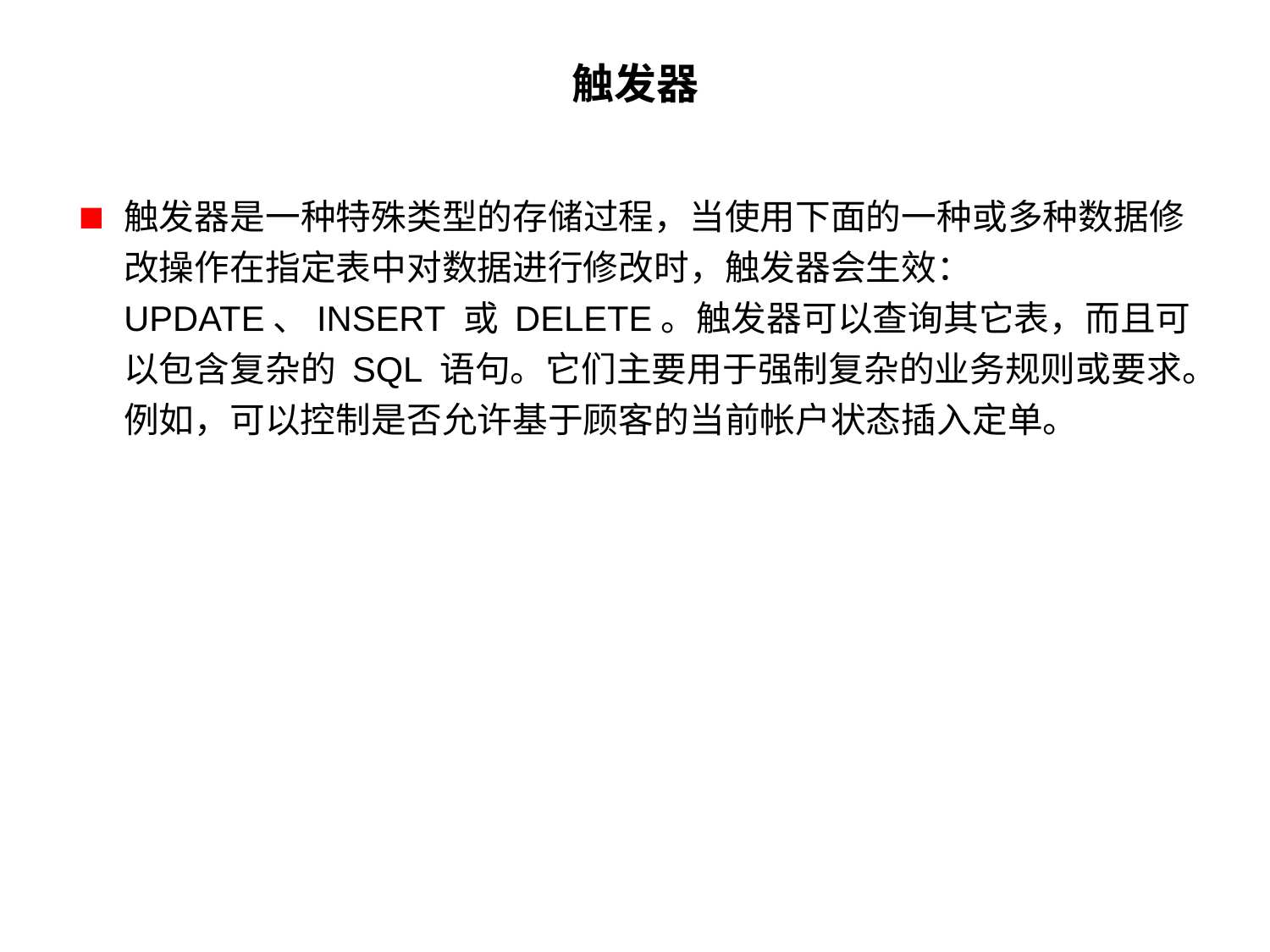

# 触发器
触发器是一种特殊类型的存储过程，当使用下面的一种或多种数据修改操作在指定表中对数据进行修改时，触发器会生效：UPDATE、INSERT 或 DELETE。触发器可以查询其它表，而且可以包含复杂的 SQL 语句。它们主要用于强制复杂的业务规则或要求。例如，可以控制是否允许基于顾客的当前帐户状态插入定单。